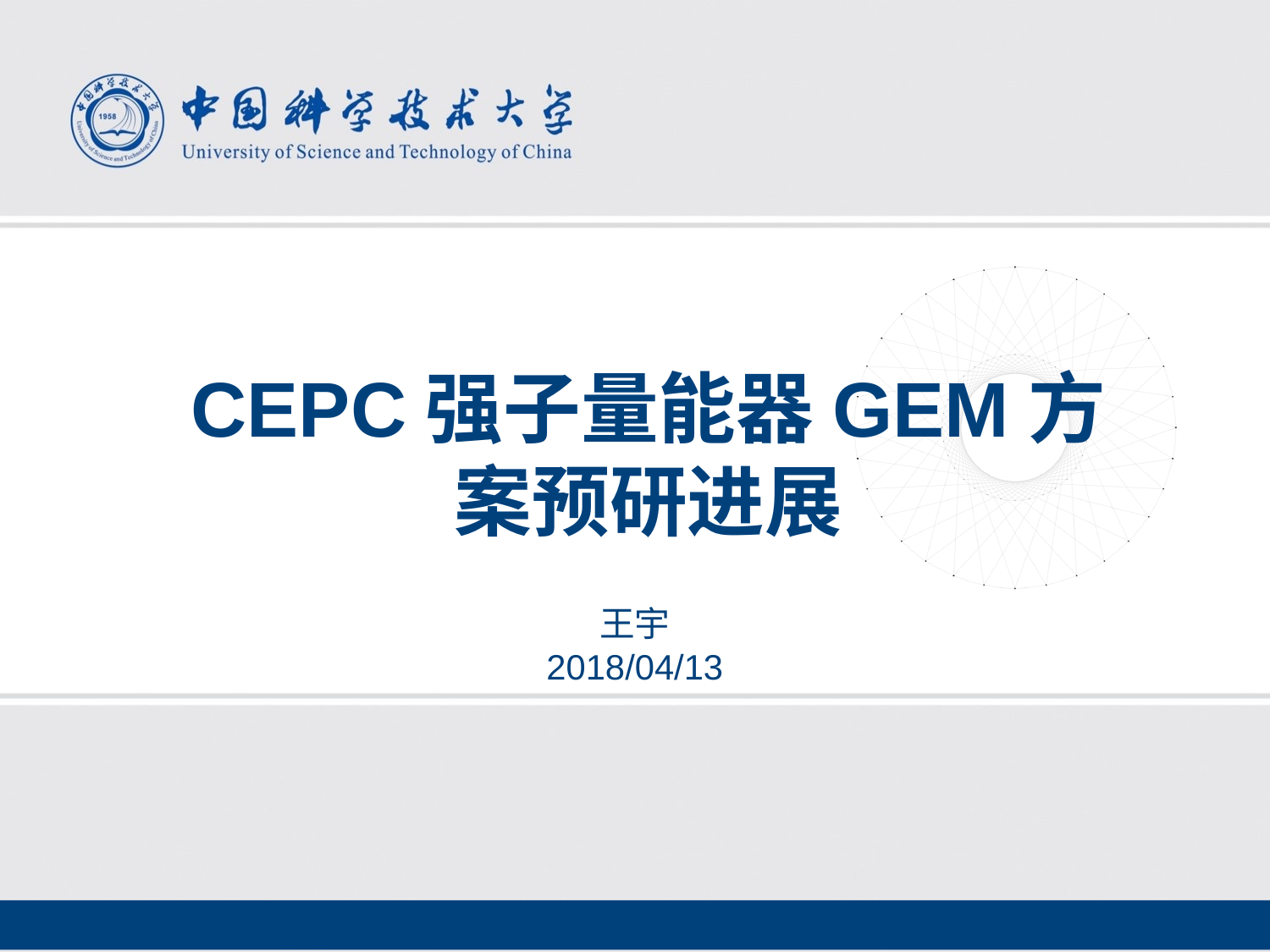

点击添加文本
添加您的校徽logo
CEPC强子量能器GEM方案预研进展
点击添加文本
点击添加文本
王宇
2018/04/13
点击添加文本